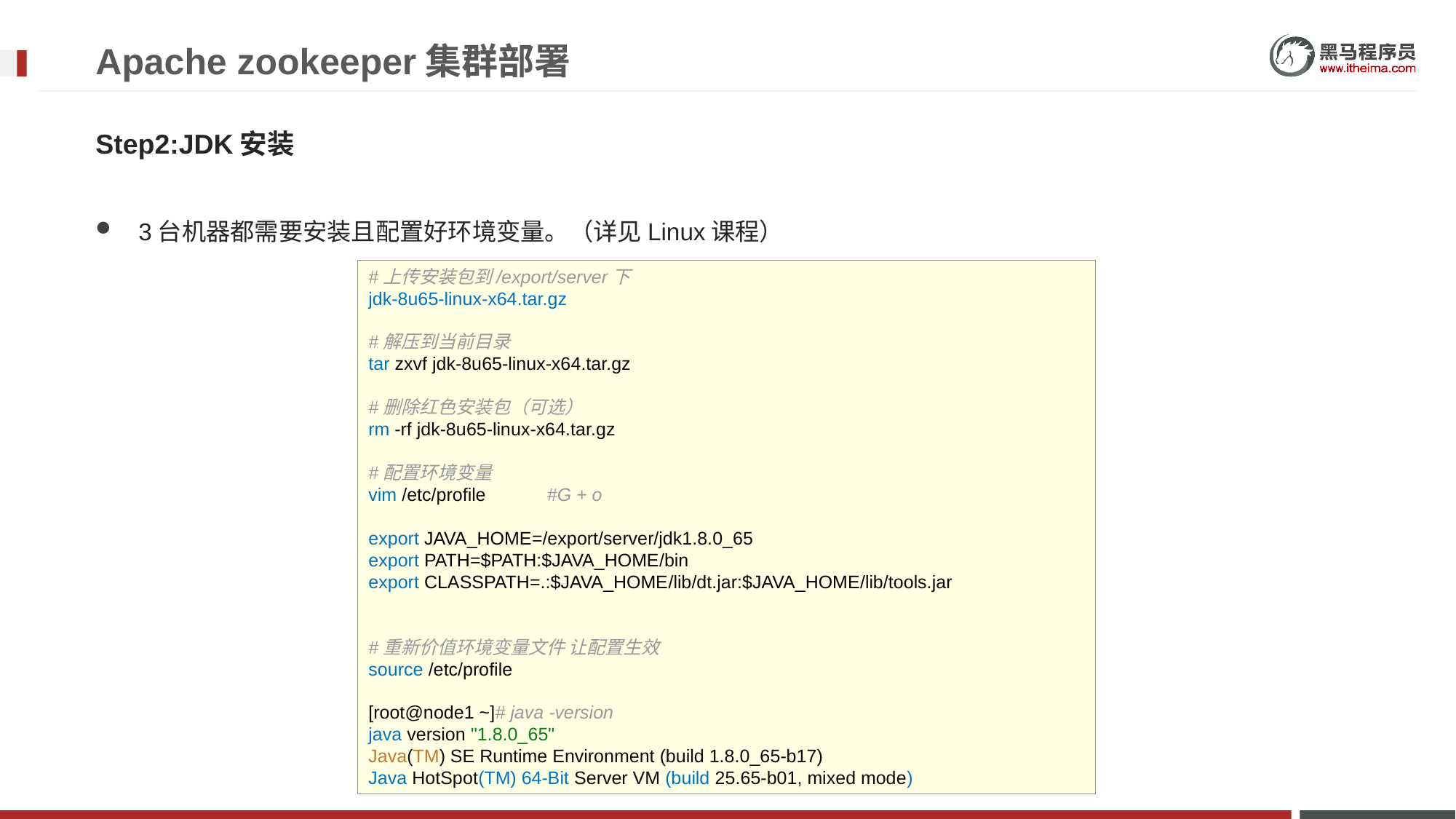

# Apache zookeeper集群部署
Step2:JDK安装
3台机器都需要安装且配置好环境变量。（详见Linux课程）
#上传安装包到/export/server下
jdk-8u65-linux-x64.tar.gz
#解压到当前目录
tar zxvf jdk-8u65-linux-x64.tar.gz
#删除红色安装包（可选）
rm -rf jdk-8u65-linux-x64.tar.gz
#配置环境变量
vim /etc/profile            #G + o
export JAVA_HOME=/export/server/jdk1.8.0_65
export PATH=$PATH:$JAVA_HOME/bin
export CLASSPATH=.:$JAVA_HOME/lib/dt.jar:$JAVA_HOME/lib/tools.jar
#重新价值环境变量文件 让配置生效
source /etc/profile
[root@node1 ~]# java -version
java version "1.8.0_65"
Java(TM) SE Runtime Environment (build 1.8.0_65-b17)
Java HotSpot(TM) 64-Bit Server VM (build 25.65-b01, mixed mode)